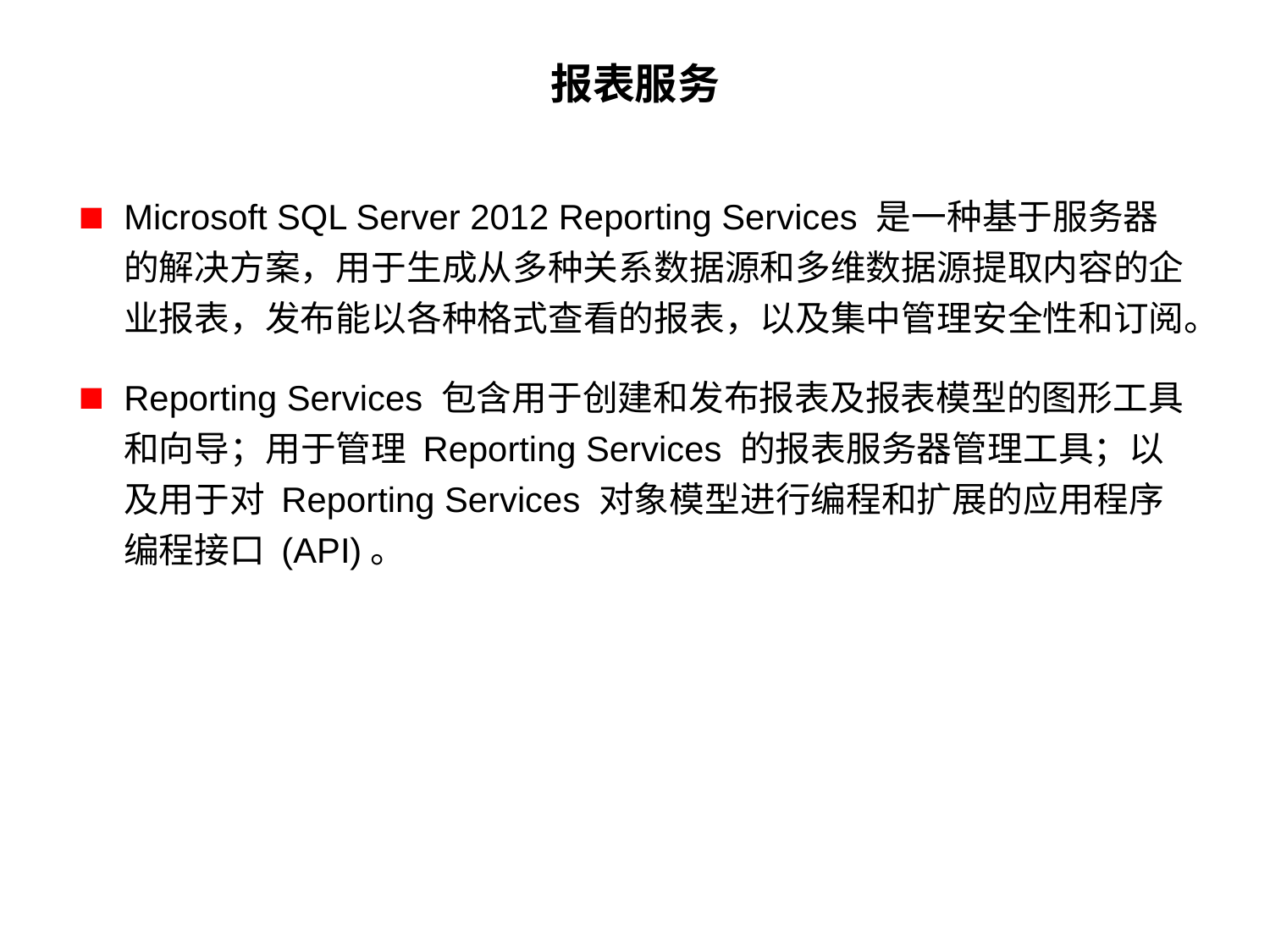

# 报表服务
Microsoft SQL Server 2012 Reporting Services 是一种基于服务器的解决方案，用于生成从多种关系数据源和多维数据源提取内容的企业报表，发布能以各种格式查看的报表，以及集中管理安全性和订阅。
Reporting Services 包含用于创建和发布报表及报表模型的图形工具和向导；用于管理 Reporting Services 的报表服务器管理工具；以及用于对 Reporting Services 对象模型进行编程和扩展的应用程序编程接口 (API)。